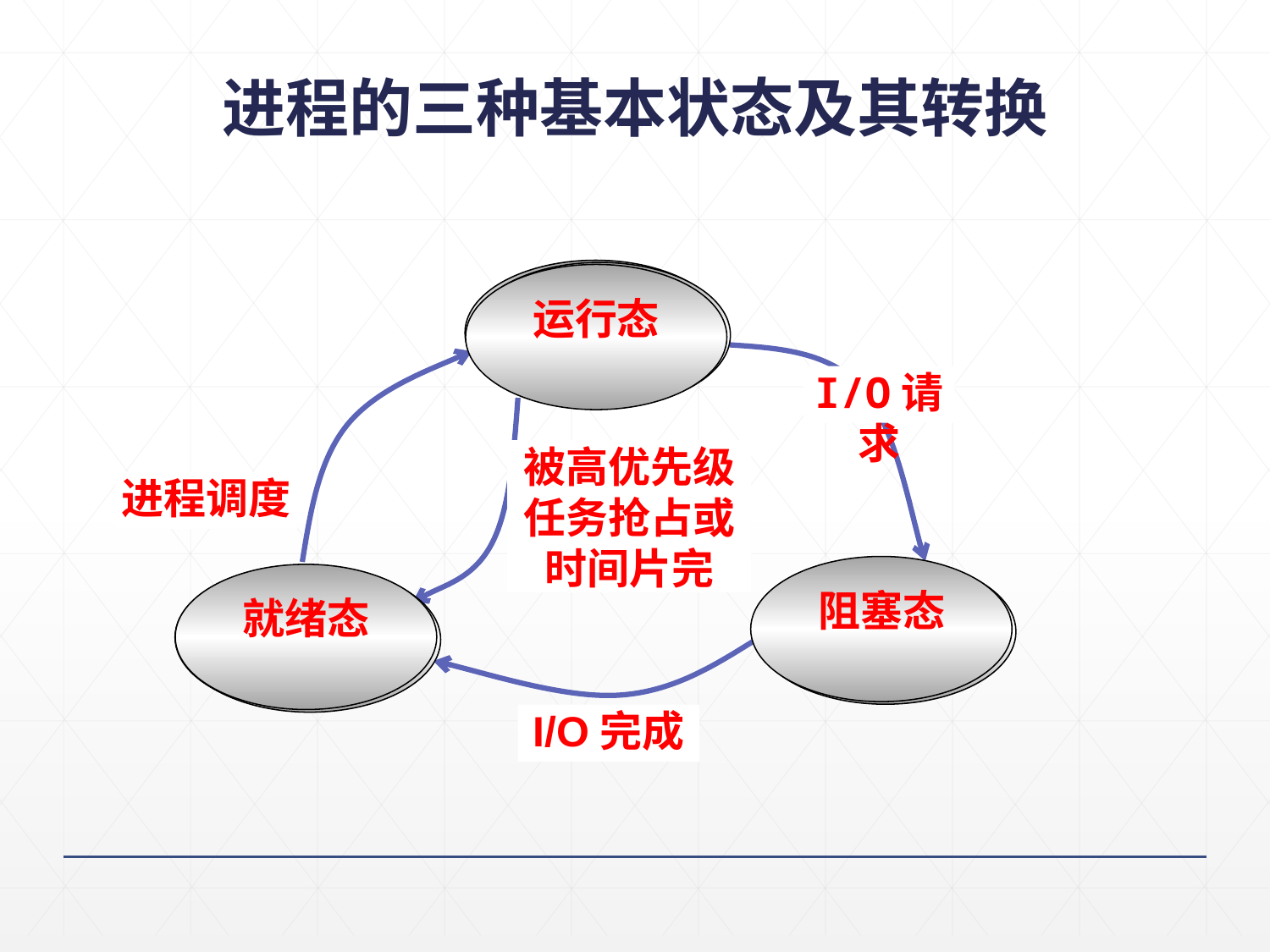

进程的三种基本状态及其转换
运行态
运行态
运行态

I/O请求

被高优先级任务抢占或时间片完
进程调度
阻塞态
等待态
就绪态
就绪态
就绪态

I/O完成